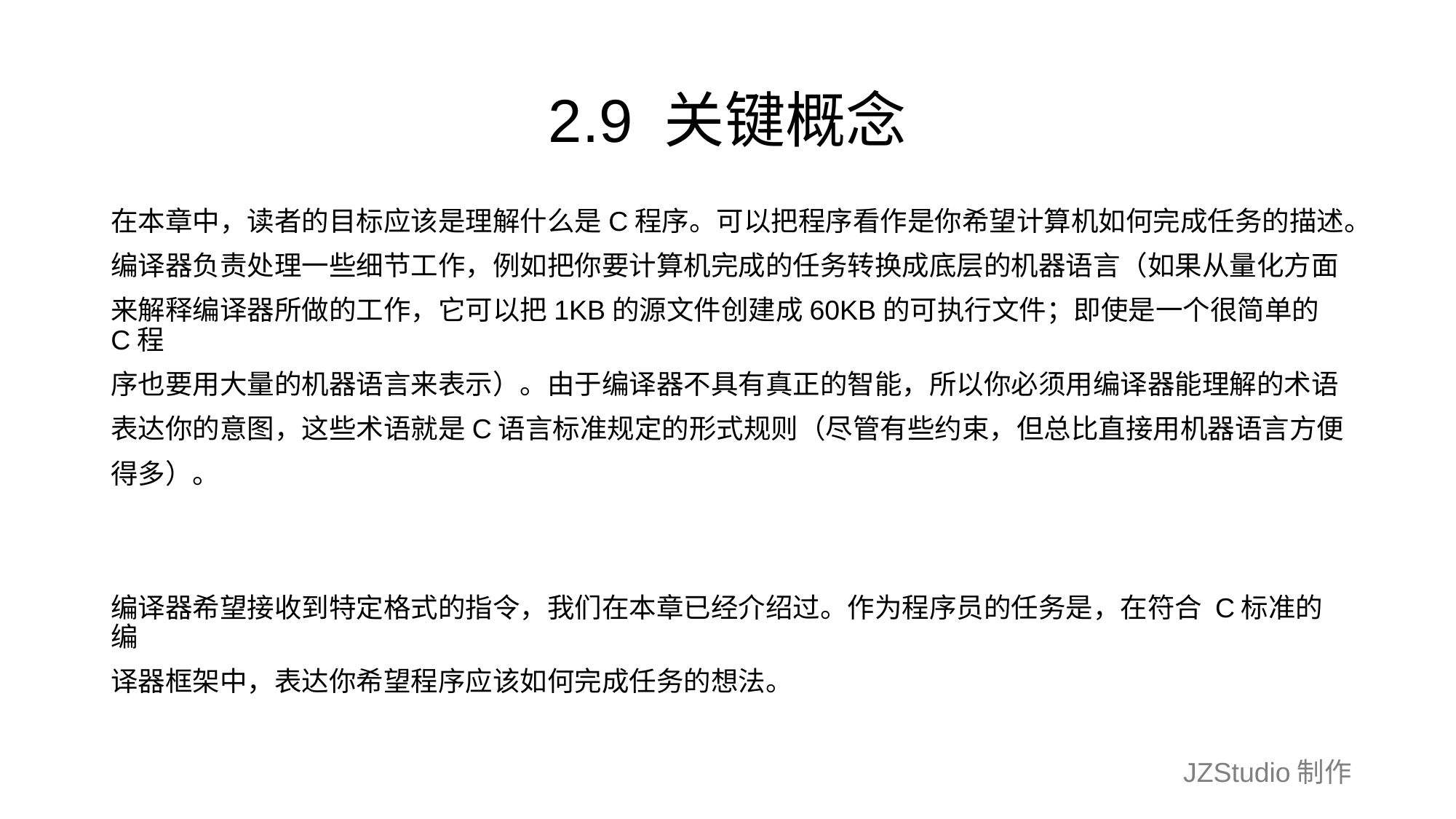

# 2.9 关键概念
在本章中，读者的目标应该是理解什么是C程序。可以把程序看作是你希望计算机如何完成任务的描述。
编译器负责处理一些细节工作，例如把你要计算机完成的任务转换成底层的机器语言（如果从量化方面
来解释编译器所做的工作，它可以把1KB的源文件创建成60KB的可执行文件；即使是一个很简单的C程
序也要用大量的机器语言来表示）。由于编译器不具有真正的智能，所以你必须用编译器能理解的术语
表达你的意图，这些术语就是C语言标准规定的形式规则（尽管有些约束，但总比直接用机器语言方便
得多）。

编译器希望接收到特定格式的指令，我们在本章已经介绍过。作为程序员的任务是，在符合 C标准的编
译器框架中，表达你希望程序应该如何完成任务的想法。